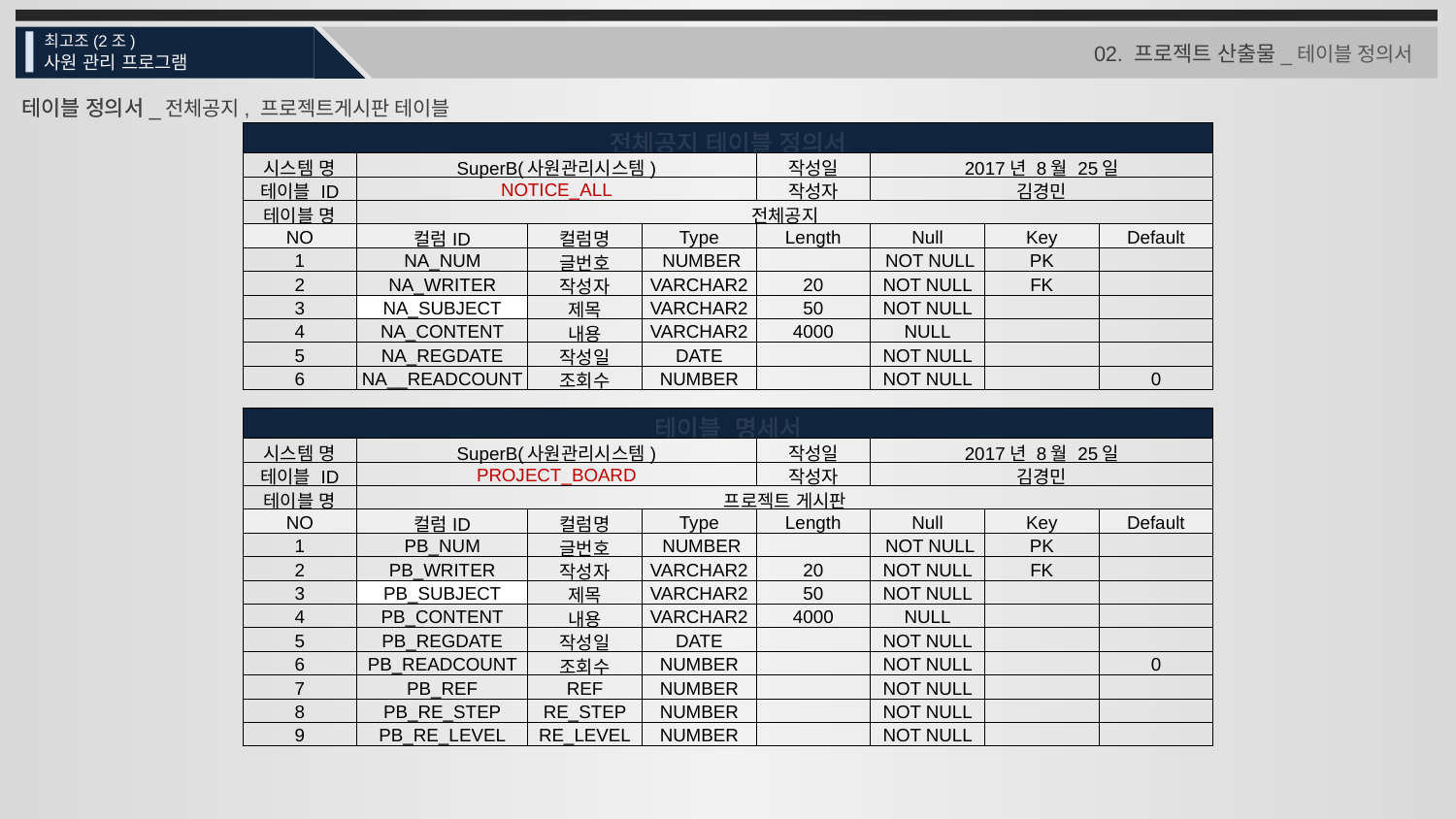

최고조(2조)

사원 관리 프로그램

02. 프로젝트 산출물_테이블 정의서
테이블 정의서
테이블 정의서_전체공지, 프로젝트게시판 테이블
| 전체공지 테이블 정의서 |  |  |  |  |  |  |  |
| --- | --- | --- | --- | --- | --- | --- | --- |
| 시스템 명 | SuperB(사원관리시스템) |  |  | 작성일 | 2017년 8월 25일 |  |  |
| 테이블 ID | NOTICE\_ALL |  |  | 작성자 | 김경민 |  |  |
| 테이블 명 | 전체공지 |  |  |  |  |  |  |
| NO | 컬럼ID | 컬럼명 | Type | Length | Null | Key | Default |
| 1 | NA\_NUM | 글번호 | NUMBER |  | NOT NULL | PK |  |
| 2 | NA\_WRITER | 작성자 | VARCHAR2 | 20 | NOT NULL | FK |  |
| 3 | NA\_SUBJECT | 제목 | VARCHAR2 | 50 | NOT NULL |  |  |
| 4 | NA\_CONTENT | 내용 | VARCHAR2 | 4000 | NULL |  |  |
| 5 | NA\_REGDATE | 작성일 | DATE |  | NOT NULL |  |  |
| 6 | NA\_\_READCOUNT | 조회수 | NUMBER |  | NOT NULL |  | 0 |
| 테이블 명세서 |  |  |  |  |  |  |  |
| --- | --- | --- | --- | --- | --- | --- | --- |
| 시스템 명 | SuperB(사원관리시스템) |  |  | 작성일 | 2017년 8월 25일 |  |  |
| 테이블 ID | PROJECT\_BOARD |  |  | 작성자 | 김경민 |  |  |
| 테이블 명 | 프로젝트 게시판 |  |  |  |  |  |  |
| NO | 컬럼ID | 컬럼명 | Type | Length | Null | Key | Default |
| 1 | PB\_NUM | 글번호 | NUMBER |  | NOT NULL | PK |  |
| 2 | PB\_WRITER | 작성자 | VARCHAR2 | 20 | NOT NULL | FK |  |
| 3 | PB\_SUBJECT | 제목 | VARCHAR2 | 50 | NOT NULL |  |  |
| 4 | PB\_CONTENT | 내용 | VARCHAR2 | 4000 | NULL |  |  |
| 5 | PB\_REGDATE | 작성일 | DATE |  | NOT NULL |  |  |
| 6 | PB\_READCOUNT | 조회수 | NUMBER |  | NOT NULL |  | 0 |
| 7 | PB\_REF | REF | NUMBER |  | NOT NULL |  |  |
| 8 | PB\_RE\_STEP | RE\_STEP | NUMBER |  | NOT NULL |  |  |
| 9 | PB\_RE\_LEVEL | RE\_LEVEL | NUMBER |  | NOT NULL |  |  |